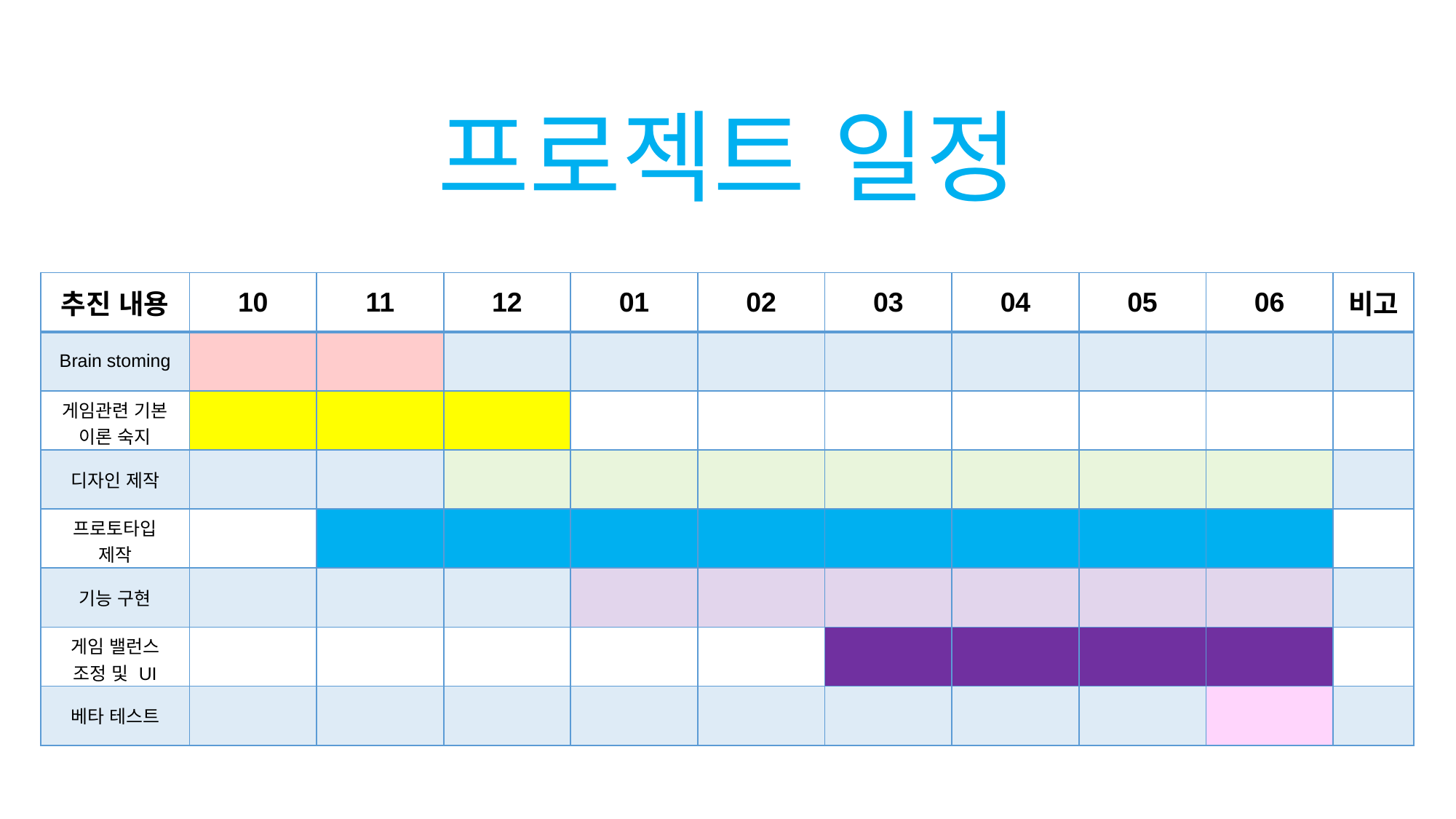

프로젝트 일정
| 추진 내용 | 10 | 11 | 12 | 01 | 02 | 03 | 04 | 05 | 06 | 비고 |
| --- | --- | --- | --- | --- | --- | --- | --- | --- | --- | --- |
| Brain stoming |  |  |  |  |  |  |  |  |  |  |
| 게임관련 기본 이론 숙지 |  |  |  |  |  |  |  |  |  |  |
| 디자인 제작 |  |  |  |  |  |  |  |  |  |  |
| 프로토타입 제작 |  |  |  |  |  |  |  |  |  |  |
| 기능 구현 |  |  |  |  |  |  |  |  |  |  |
| 게임 밸런스 조정 및 UI |  |  |  |  |  |  |  |  |  |  |
| 베타 테스트 |  |  |  |  |  |  |  |  |  |  |